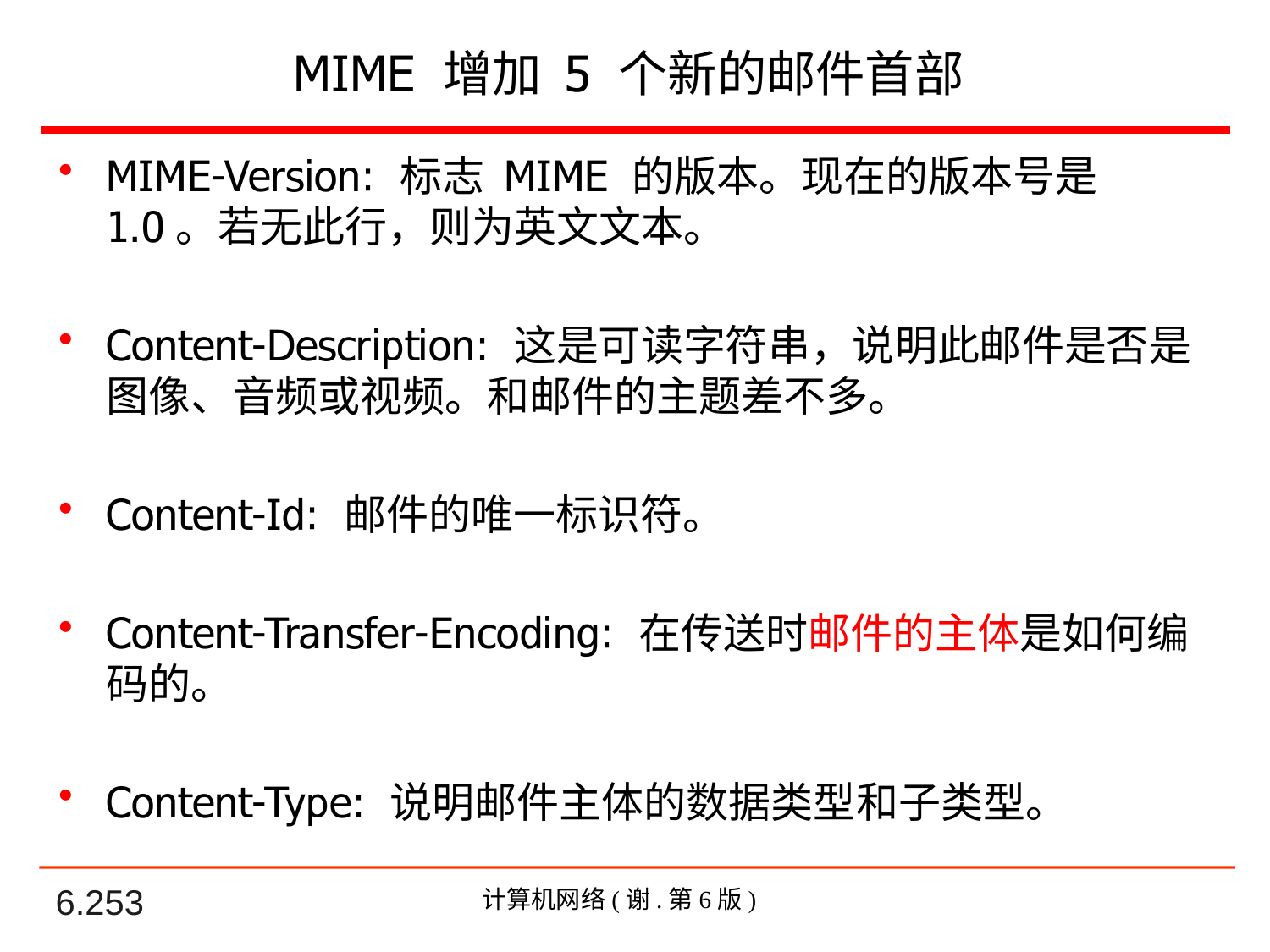

# MIME 增加 5 个新的邮件首部
MIME-Version: 标志 MIME 的版本。现在的版本号是 1.0。若无此行，则为英文文本。

Content-Description: 这是可读字符串，说明此邮件是否是图像、音频或视频。和邮件的主题差不多。

Content-Id: 邮件的唯一标识符。

Content-Transfer-Encoding: 在传送时邮件的主体是如何编码的。

Content-Type: 说明邮件主体的数据类型和子类型。